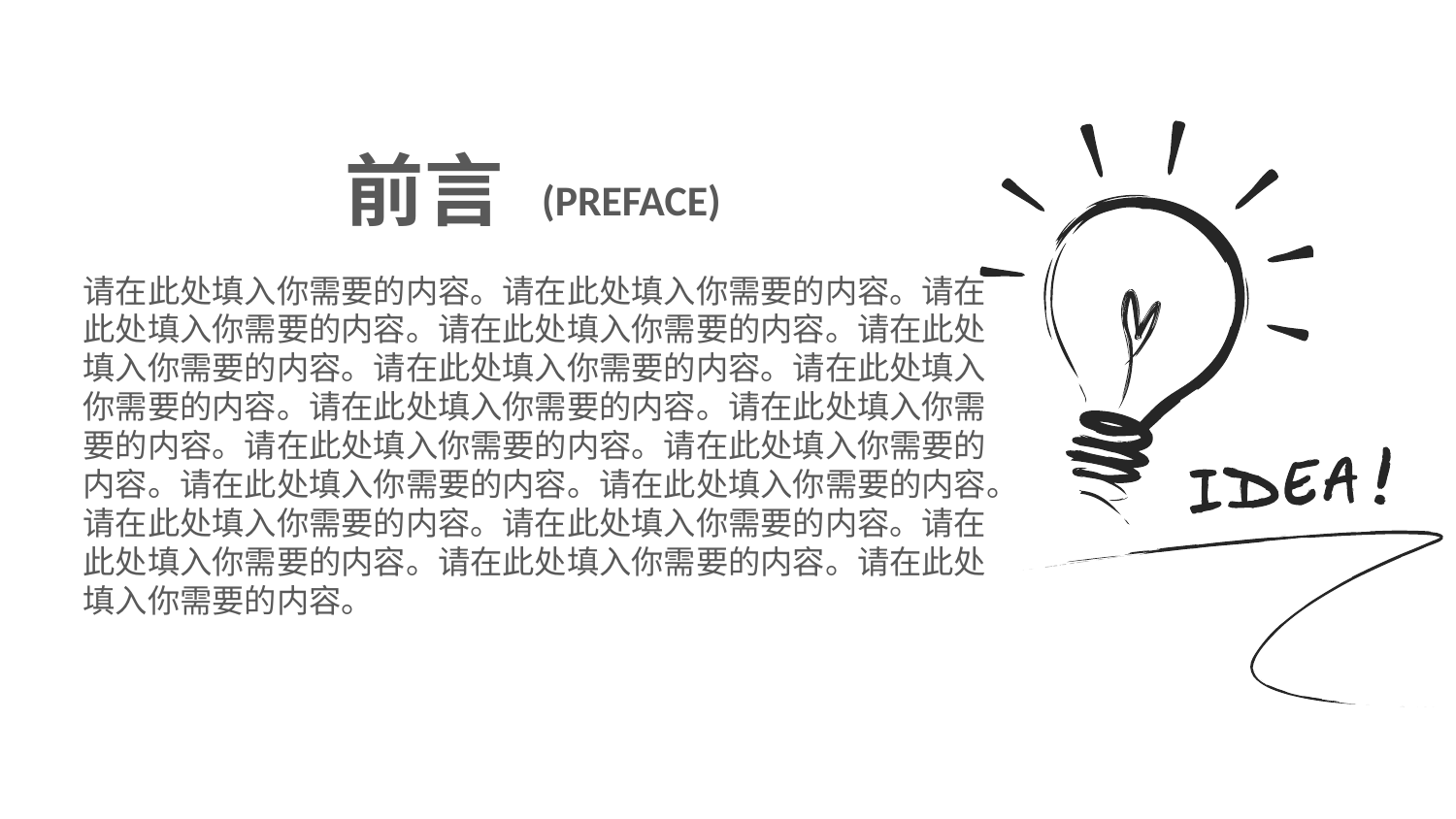

前言
(PREFACE)
请在此处填入你需要的内容。请在此处填入你需要的内容。请在此处填入你需要的内容。请在此处填入你需要的内容。请在此处填入你需要的内容。请在此处填入你需要的内容。请在此处填入你需要的内容。请在此处填入你需要的内容。请在此处填入你需要的内容。请在此处填入你需要的内容。请在此处填入你需要的内容。请在此处填入你需要的内容。请在此处填入你需要的内容。请在此处填入你需要的内容。请在此处填入你需要的内容。请在此处填入你需要的内容。请在此处填入你需要的内容。请在此处填入你需要的内容。